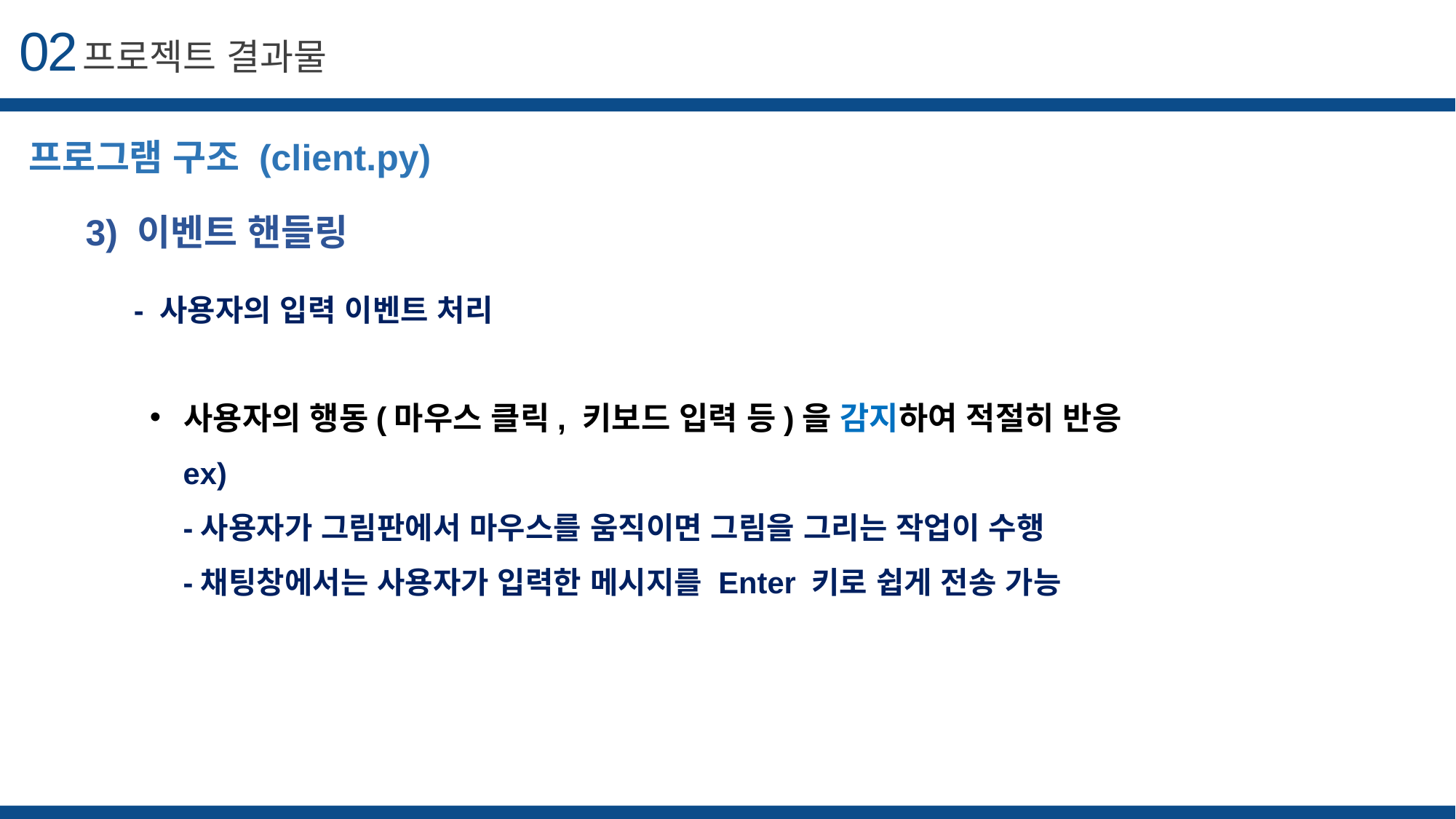

02
프로젝트 결과물

프로그램 구조 (client.py)
3) 이벤트 핸들링
- 사용자의 입력 이벤트 처리
사용자의 행동(마우스 클릭, 키보드 입력 등)을 감지하여 적절히 반응
    ex)
    -사용자가 그림판에서 마우스를 움직이면 그림을 그리는 작업이 수행
    -채팅창에서는 사용자가 입력한 메시지를 Enter 키로 쉽게 전송 가능